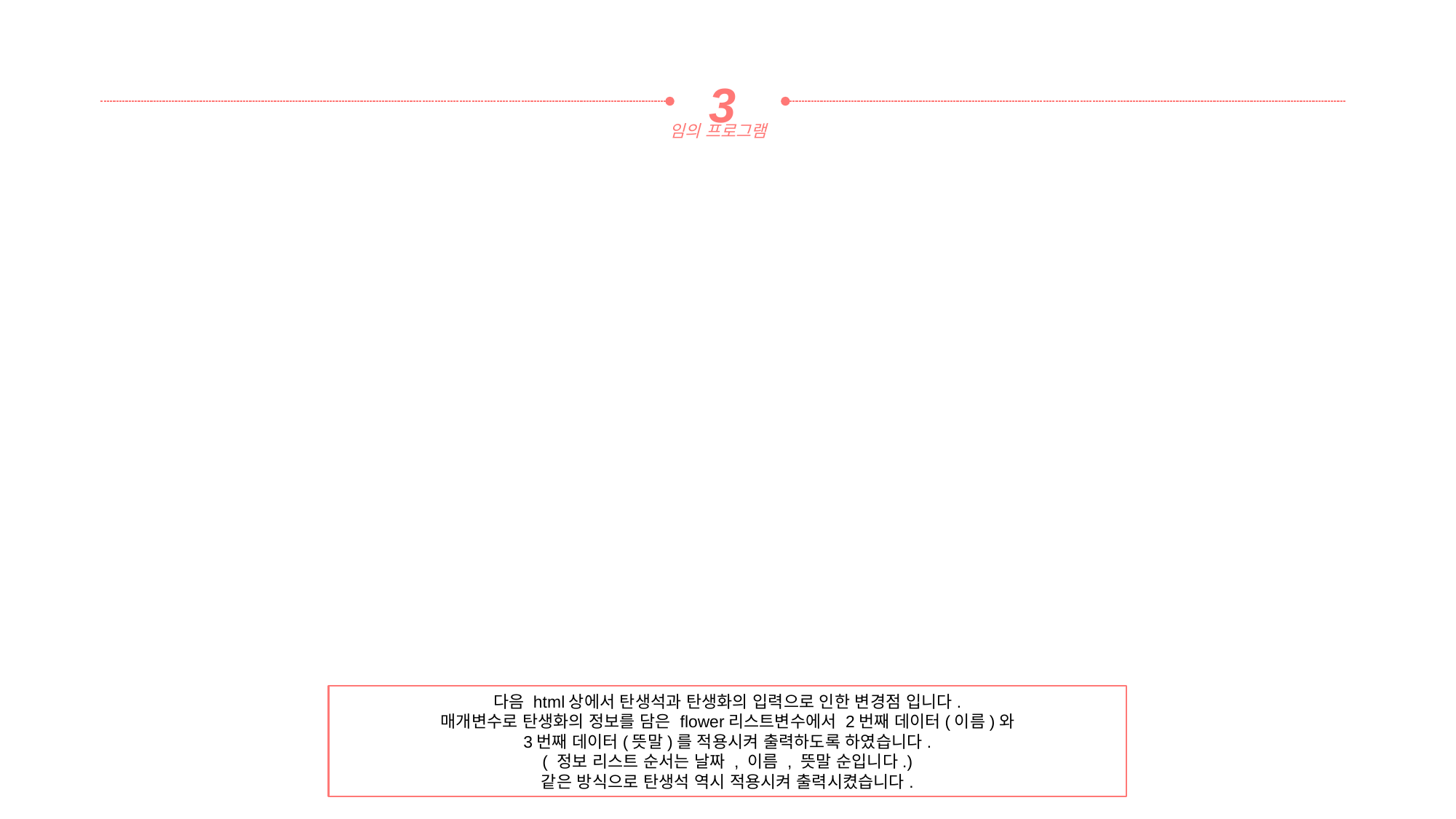

3
임의 프로그램
다음 html상에서 탄생석과 탄생화의 입력으로 인한 변경점 입니다.
매개변수로 탄생화의 정보를 담은 flower리스트변수에서 2번째 데이터(이름)와
3번째 데이터(뜻말)를 적용시켜 출력하도록 하였습니다.
( 정보 리스트 순서는 날짜 , 이름 , 뜻말 순입니다.)
같은 방식으로 탄생석 역시 적용시켜 출력시켰습니다.